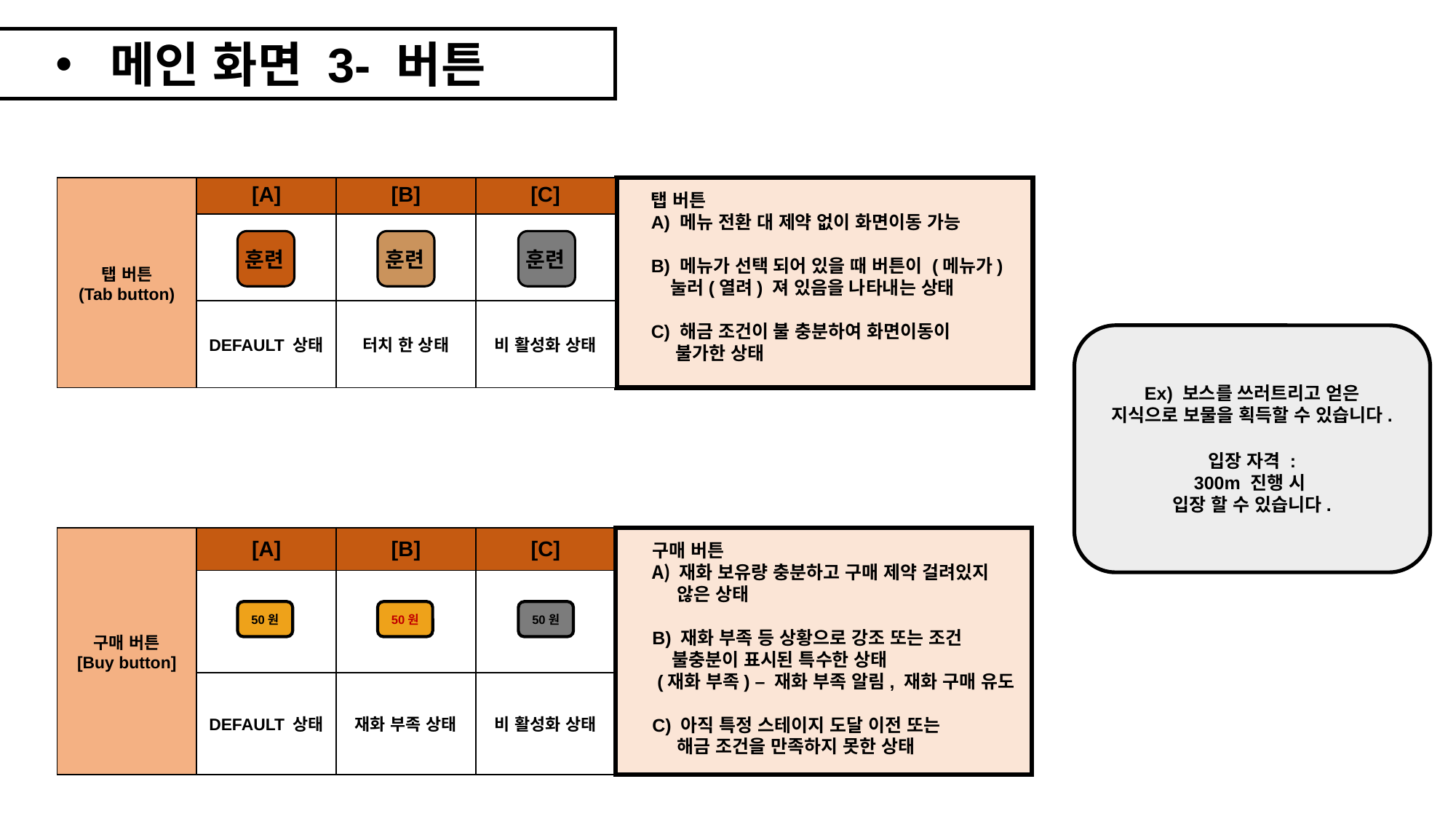

메인 화면 3- 버튼
| 탭 버튼 (Tab button) | [A] | [B] | [C] |
| --- | --- | --- | --- |
|  |  |  |  |
|  | DEFAULT 상태 | 터치 한 상태 | 비 활성화 상태 |

탭 버튼
A) 메뉴 전환 대 제약 없이 화면이동 가능

B) 메뉴가 선택 되어 있을 때 버튼이 (메뉴가)
   눌러(열려) 져 있음을 나타내는 상태

C) 해금 조건이 불 충분하여 화면이동이
    불가한 상태

훈련
훈련
훈련

Ex) 보스를 쓰러트리고 얻은
지식으로 보물을 획득할 수 있습니다.
입장 자격 :
300m 진행 시
입장 할 수 있습니다.
| 구매 버튼 [Buy button] | [A] | [B] | [C] |
| --- | --- | --- | --- |
|  |  |  |  |
|  | DEFAULT 상태 | 재화 부족 상태 | 비 활성화 상태 |

구매 버튼
재화 보유량 충분하고 구매 제약 걸려있지
    않은 상태

B) 재화 부족 등 상황으로 강조 또는 조건
   불충분이 표시된 특수한 상태
 (재화 부족) – 재화 부족 알림, 재화 구매 유도

C) 아직 특정 스테이지 도달 이전 또는
    해금 조건을 만족하지 못한 상태

50원
50원
50원